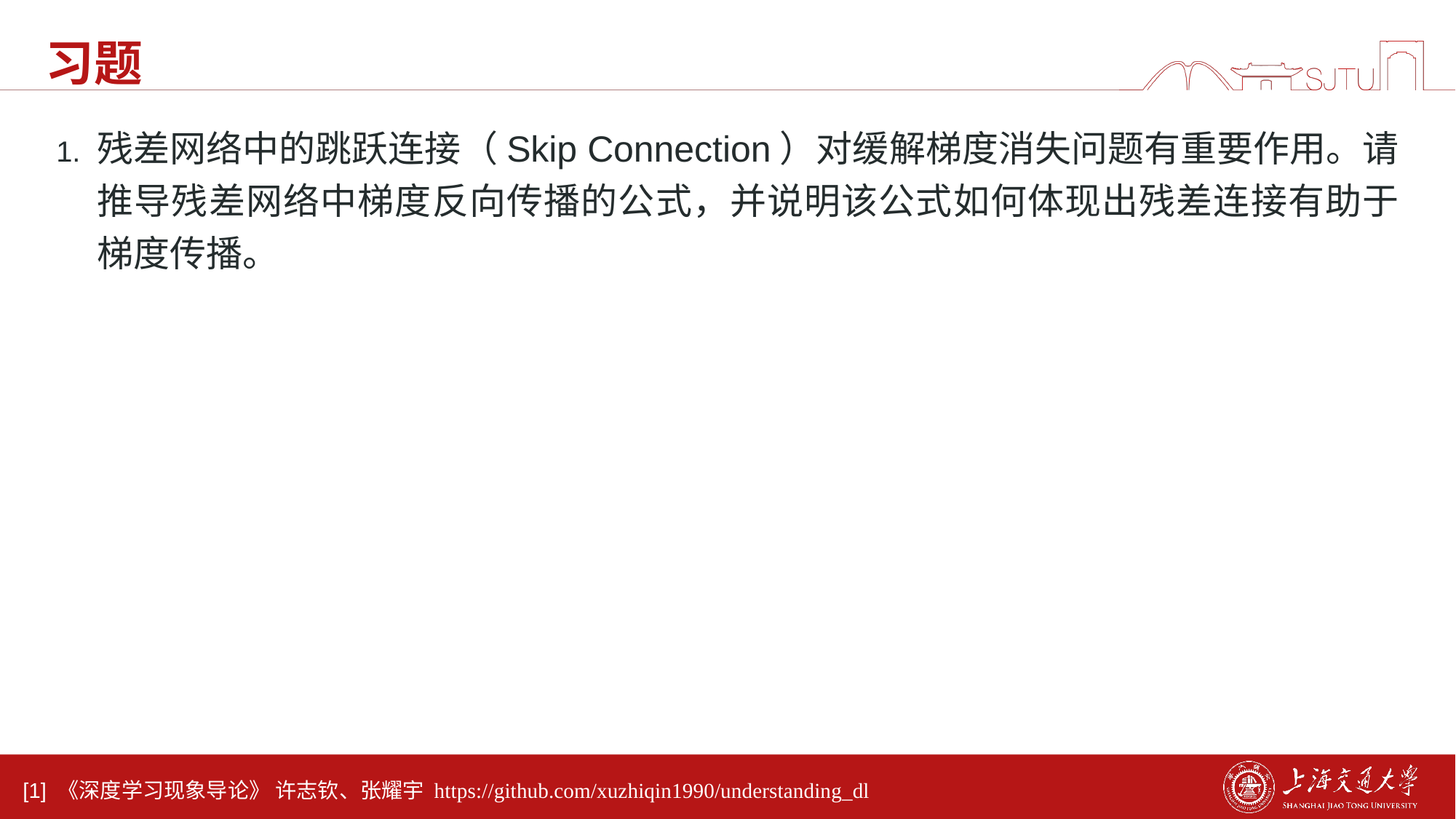

# 习题
残差网络中的跳跃连接（Skip Connection）对缓解梯度消失问题有重要作用。请推导残差网络中梯度反向传播的公式，并说明该公式如何体现出残差连接有助于梯度传播。
[1] 《深度学习现象导论》 许志钦、张耀宇 https://github.com/xuzhiqin1990/understanding_dl